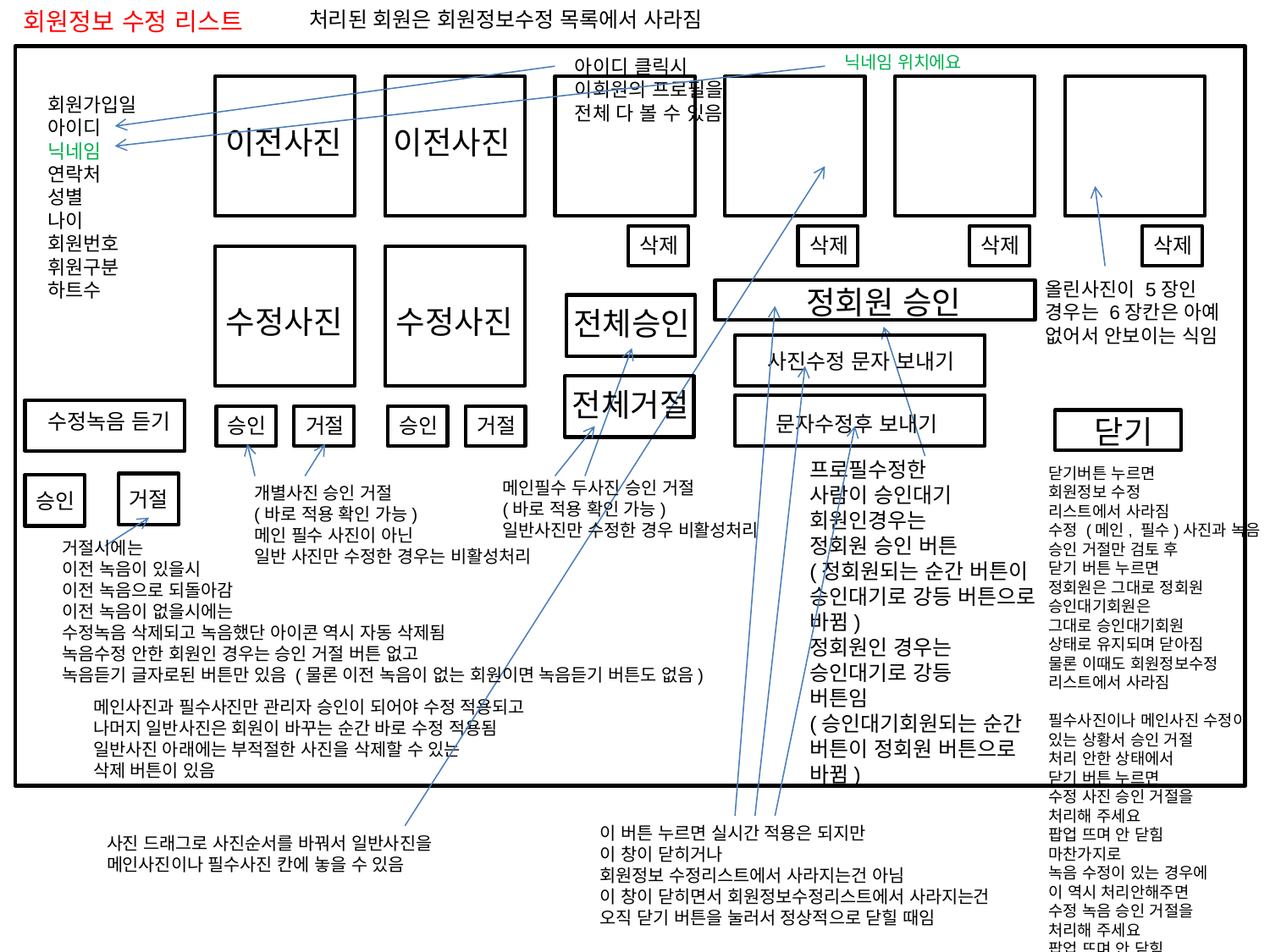

회원정보 수정 리스트
처리된 회원은 회원정보수정 목록에서 사라짐
닉네임 위치에요

아이디 클릭시
이회원의 프로필을
전체 다 볼 수 있음

회원가입일
아이디
닉네임
연락처
성별
나이
회원번호
휘원구분
하트수

이전사진
이전사진
삭제

삭제

삭제

삭제

올린사진이 5장인
경우는 6장칸은 아예
없어서 안보이는 식임
정회원 승인

수정사진
수정사진
전체승인

사진수정 문자 보내기

전체거절

수정녹음 듣기
문자수정후 보내기
승인

거절

승인

거절

 닫기

프로필수정한
사람이 승인대기
회원인경우는
정회원 승인 버튼
(정회원되는 순간 버튼이
승인대기로 강등 버튼으로
바뀜)
정회원인 경우는
승인대기로 강등
버튼임
(승인대기회원되는 순간
버튼이 정회원 버튼으로
바뀜)
닫기버튼 누르면
회원정보 수정
리스트에서 사라짐
수정 (메인, 필수)사진과 녹음
승인 거절만 검토 후
닫기 버튼 누르면
정회원은 그대로 정회원
승인대기회원은
그대로 승인대기회원
상태로 유지되며 닫아짐
물론 이때도 회원정보수정
리스트에서 사라짐

필수사진이나 메인사진 수정이
있는 상황서 승인 거절
처리 안한 상태에서
닫기 버튼 누르면
수정 사진 승인 거절을
처리해 주세요
팝업 뜨며 안 닫힘
마찬가지로
녹음 수정이 있는 경우에
이 역시 처리안해주면
수정 녹음 승인 거절을
처리해 주세요
팝업 뜨며 안 닫힘
메인필수 두사진 승인 거절
(바로 적용 확인 가능)
일반사진만 수정한 경우 비활성처리

개별사진 승인 거절
(바로 적용 확인 가능)
메인 필수 사진이 아닌
일반 사진만 수정한 경우는 비활성처리
거절
승인
거절시에는
이전 녹음이 있을시
이전 녹음으로 되돌아감
이전 녹음이 없을시에는
수정녹음 삭제되고 녹음했단 아이콘 역시 자동 삭제됨
녹음수정 안한 회원인 경우는 승인 거절 버튼 없고
녹음듣기 글자로된 버튼만 있음 (물론 이전 녹음이 없는 회원이면 녹음듣기 버튼도 없음)
메인사진과 필수사진만 관리자 승인이 되어야 수정 적용되고
나머지 일반사진은 회원이 바꾸는 순간 바로 수정 적용됨
일반사진 아래에는 부적절한 사진을 삭제할 수 있는
삭제 버튼이 있음
이 버튼 누르면 실시간 적용은 되지만
이 창이 닫히거나
회원정보 수정리스트에서 사라지는건 아님
이 창이 닫히면서 회원정보수정리스트에서 사라지는건
오직 닫기 버튼을 눌러서 정상적으로 닫힐 때임
사진 드래그로 사진순서를 바꿔서 일반사진을
메인사진이나 필수사진 칸에 놓을 수 있음